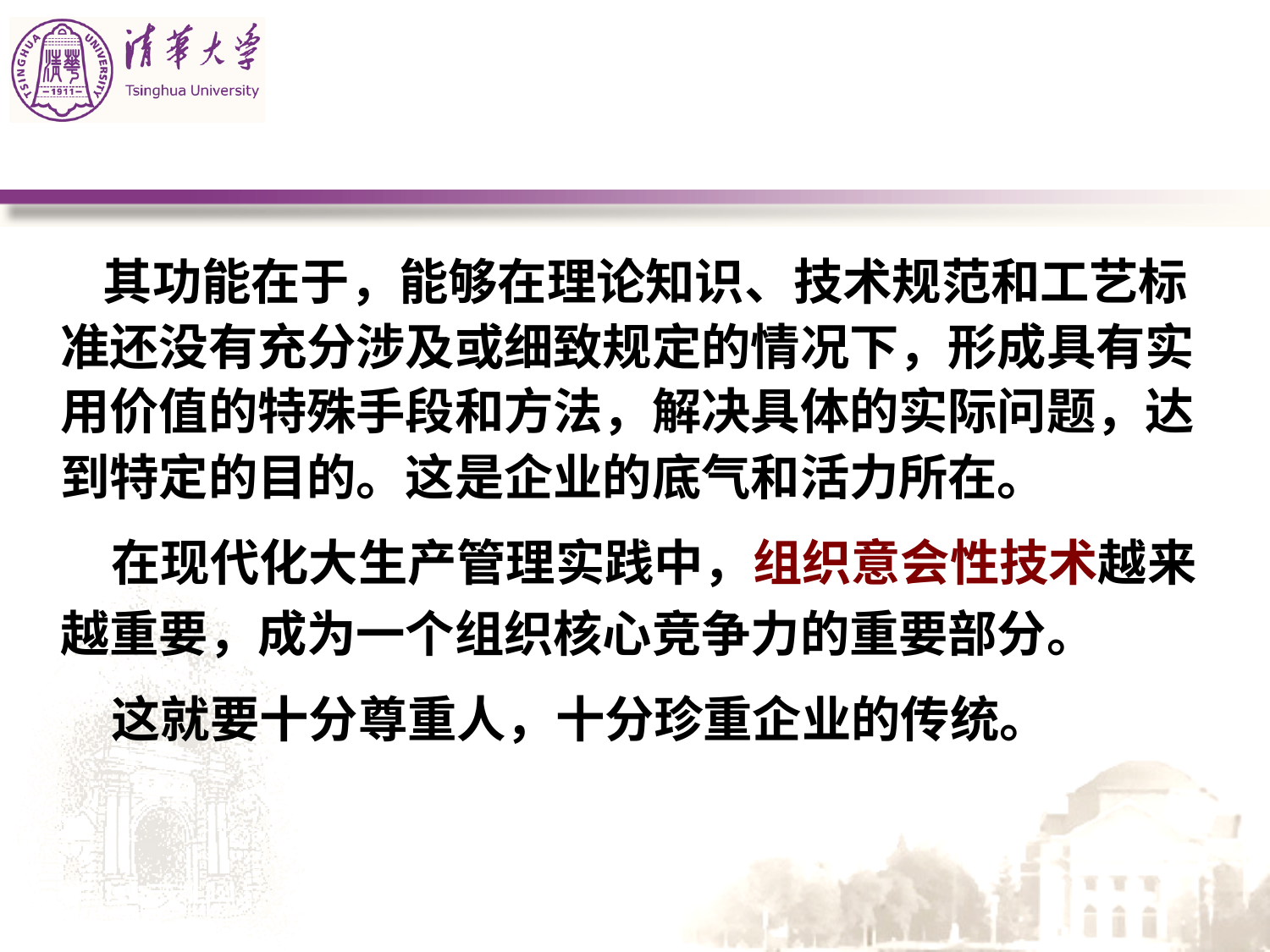

#
       其功能在于，能够在理论知识、技术规范和工艺标准还没有充分涉及或细致规定的情况下，形成具有实用价值的特殊手段和方法，解决具体的实际问题，达到特定的目的。这是企业的底气和活力所在。
在现代化大生产管理实践中，组织意会性技术越来越重要，成为一个组织核心竞争力的重要部分。
这就要十分尊重人，十分珍重企业的传统。